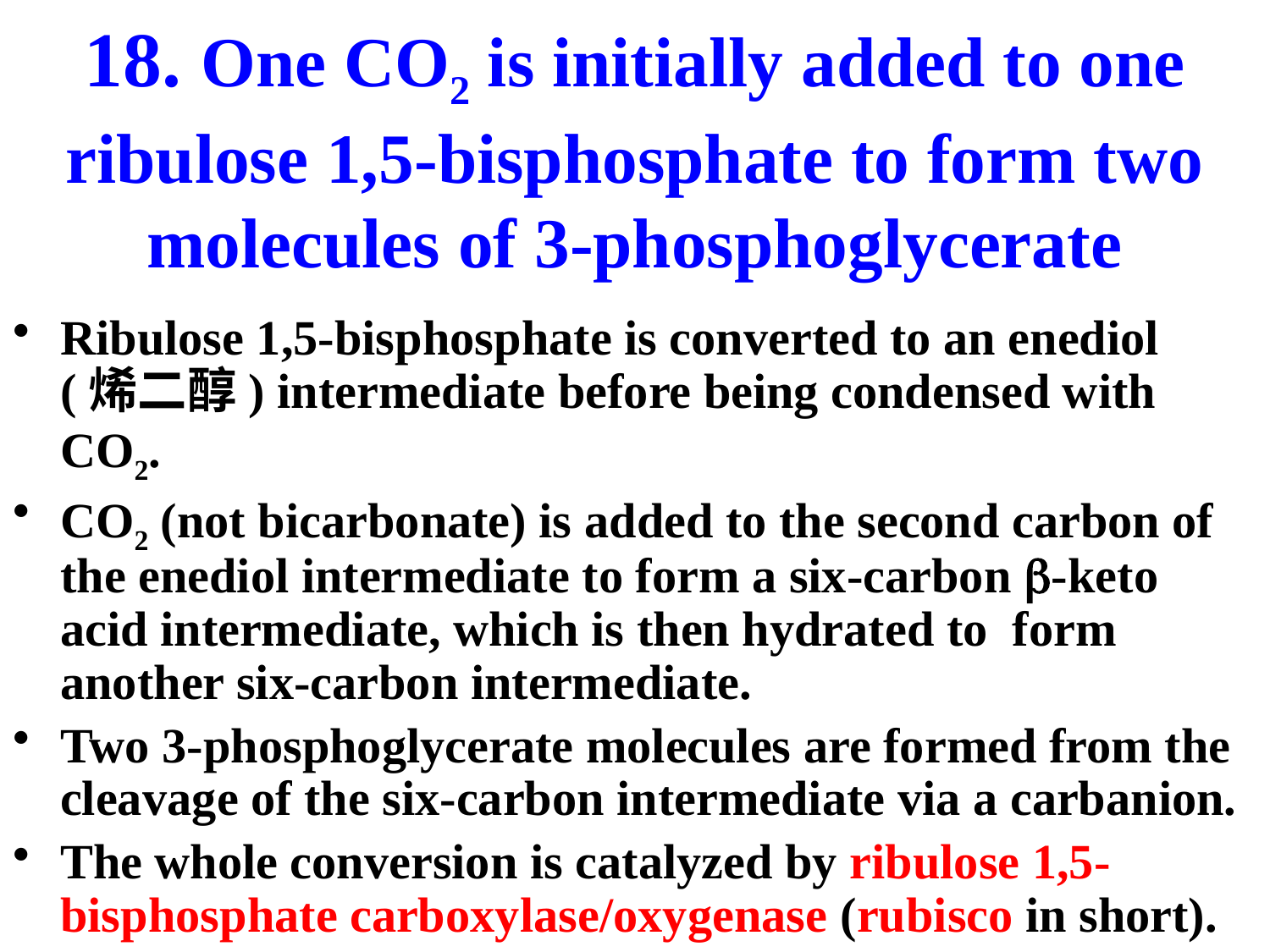

# 18. One CO2 is initially added to one ribulose 1,5-bisphosphate to form two molecules of 3-phosphoglycerate
Ribulose 1,5-bisphosphate is converted to an enediol   (烯二醇) intermediate before being condensed with CO2.
CO2 (not bicarbonate) is added to the second carbon of the enediol intermediate to form a six-carbon β-keto acid intermediate, which is then hydrated to  form another six-carbon intermediate.
Two 3-phosphoglycerate molecules are formed from the cleavage of the six-carbon intermediate via a carbanion.
The whole conversion is catalyzed by ribulose 1,5-bisphosphate carboxylase/oxygenase (rubisco in short).